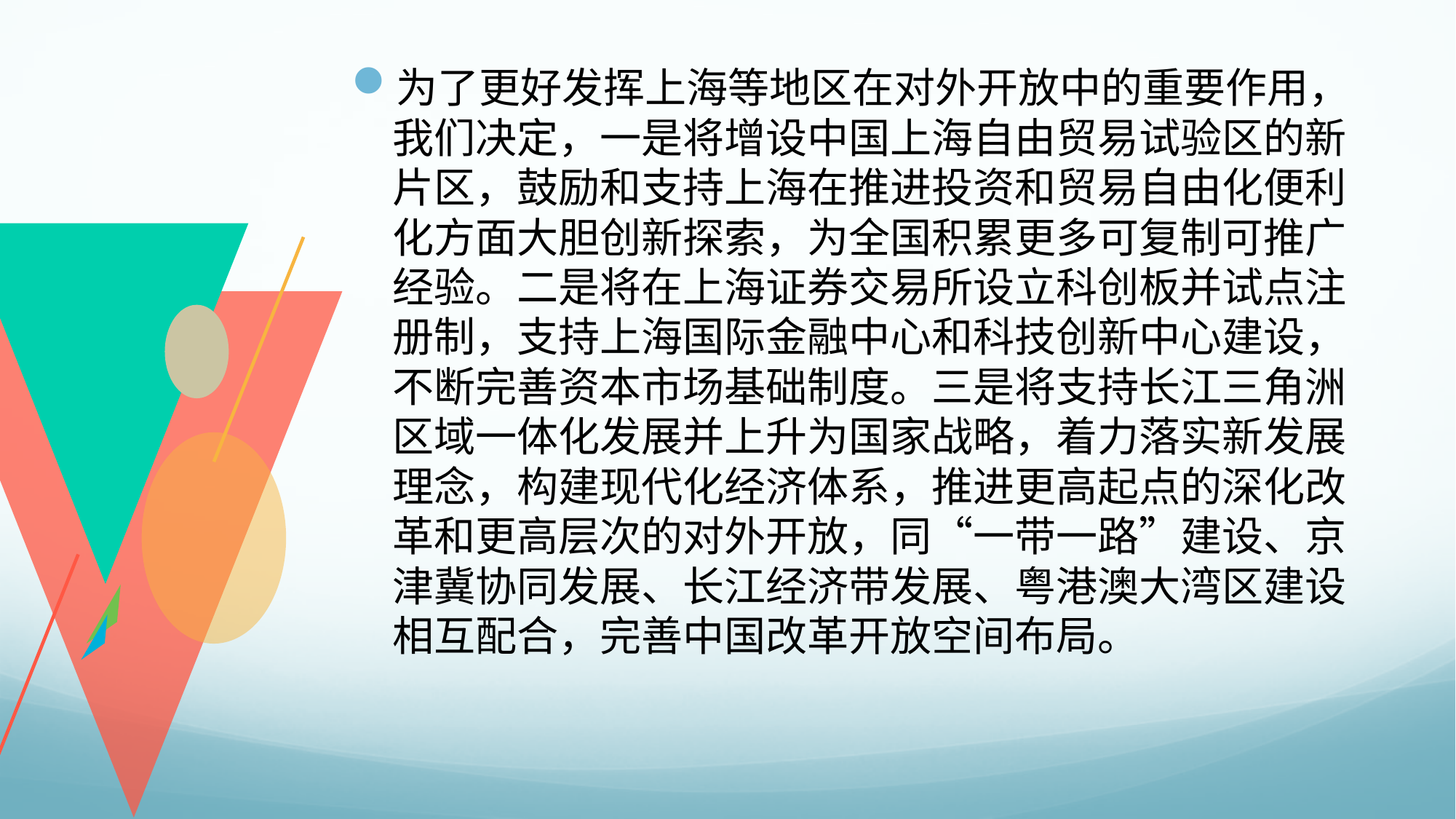

为了更好发挥上海等地区在对外开放中的重要作用，我们决定，一是将增设中国上海自由贸易试验区的新片区，鼓励和支持上海在推进投资和贸易自由化便利化方面大胆创新探索，为全国积累更多可复制可推广经验。二是将在上海证券交易所设立科创板并试点注册制，支持上海国际金融中心和科技创新中心建设，不断完善资本市场基础制度。三是将支持长江三角洲区域一体化发展并上升为国家战略，着力落实新发展理念，构建现代化经济体系，推进更高起点的深化改革和更高层次的对外开放，同“一带一路”建设、京津冀协同发展、长江经济带发展、粤港澳大湾区建设相互配合，完善中国改革开放空间布局。